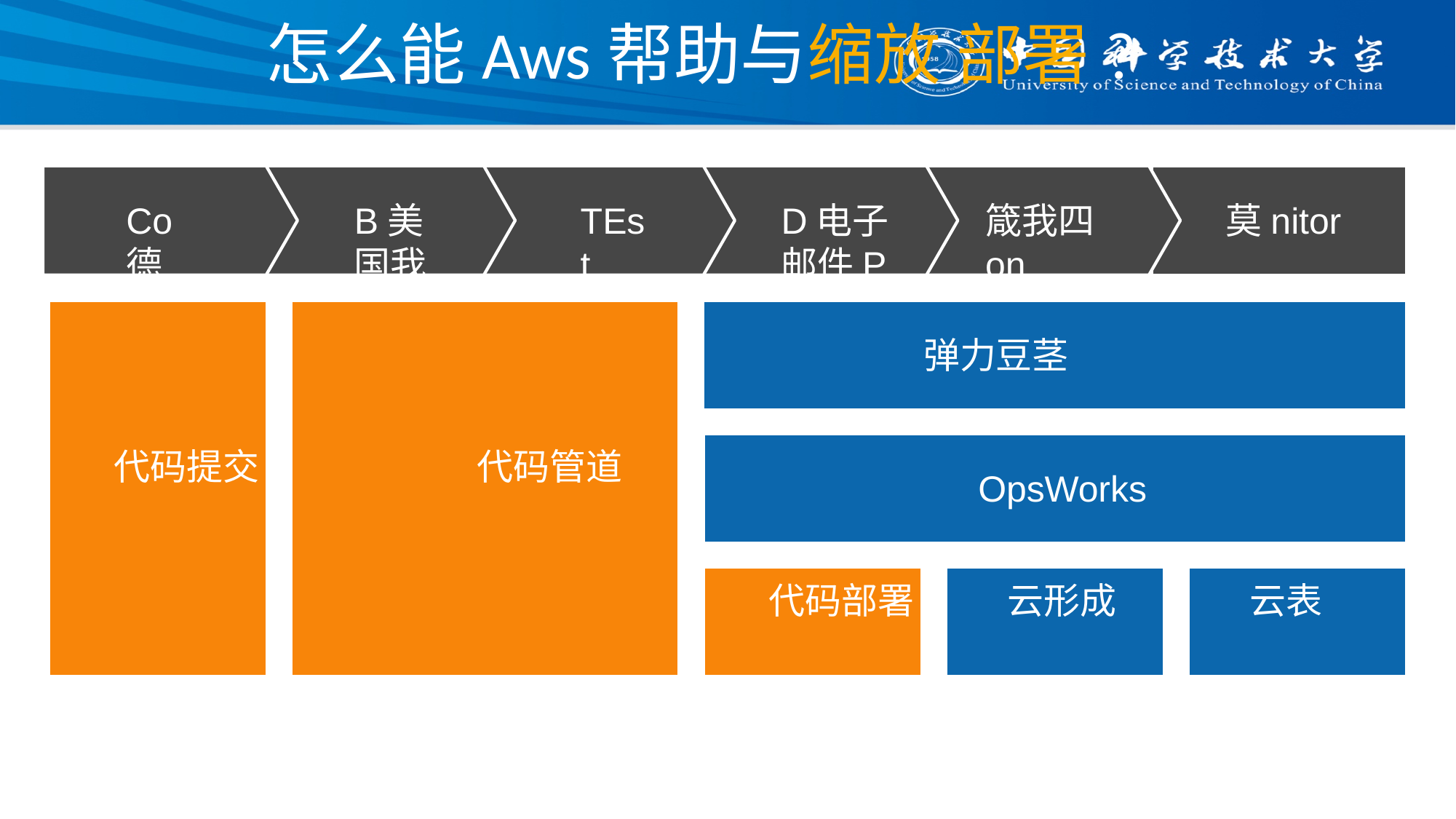

# 怎么能Aws帮助与缩放 部署?

Co德
B美国我我D
TEst
D电子邮件P我oy
箴我四on
莫nitor

弹力豆茎

代码提交
代码管道
OpsWorks

代码部署
云形成
云表